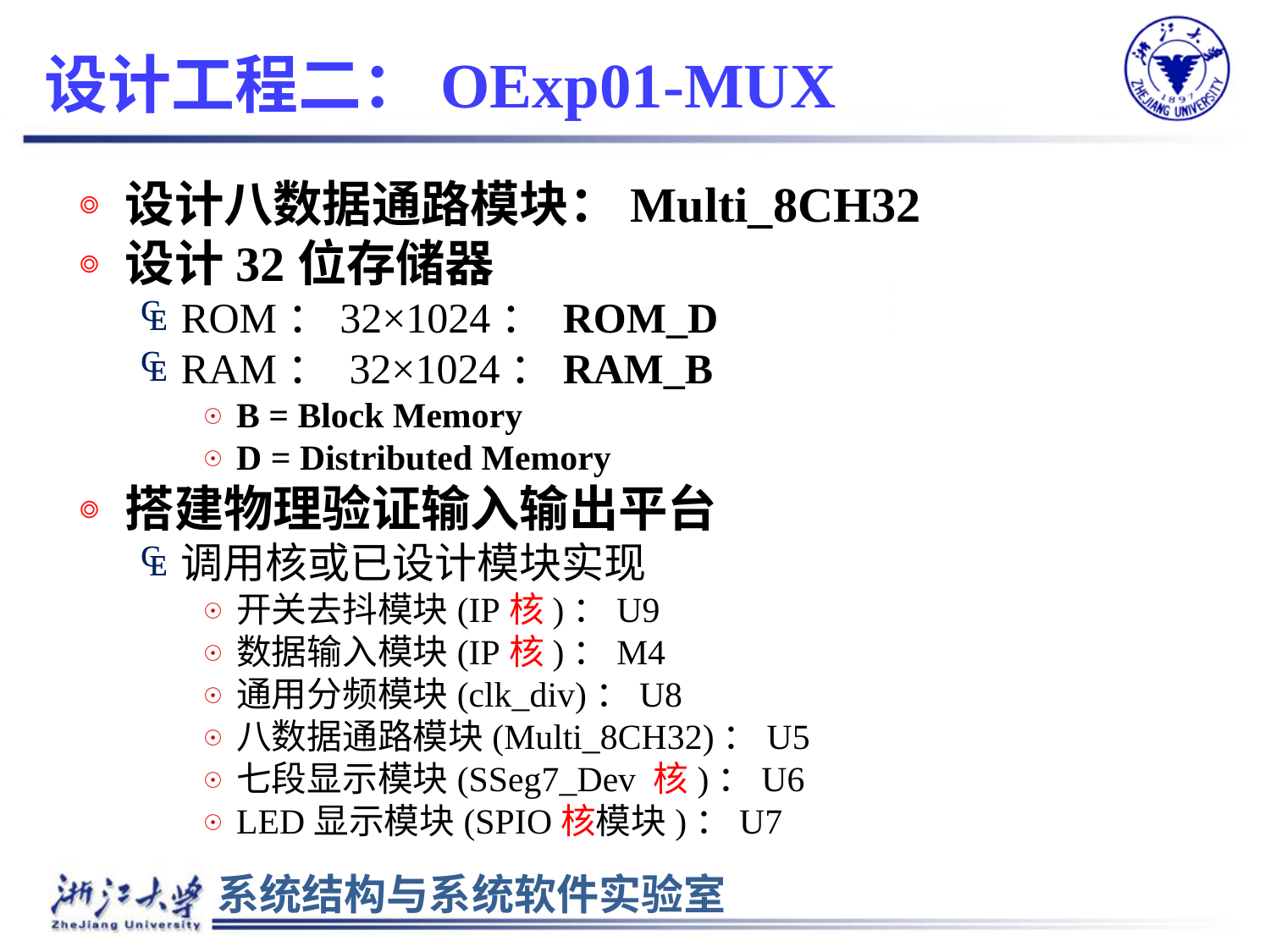

# 设计工程二：OExp01-MUX
设计八数据通路模块：Multi_8CH32
设计32位存储器
ROM：32×1024： ROM_D
RAM： 32×1024：RAM_B
B = Block Memory
D = Distributed Memory
搭建物理验证输入输出平台
调用核或已设计模块实现
开关去抖模块(IP核)：U9
数据输入模块(IP核)：M4
通用分频模块(clk_div)：U8
八数据通路模块(Multi_8CH32)：U5
七段显示模块(SSeg7_Dev 核)：U6
LED显示模块(SPIO核模块)：U7